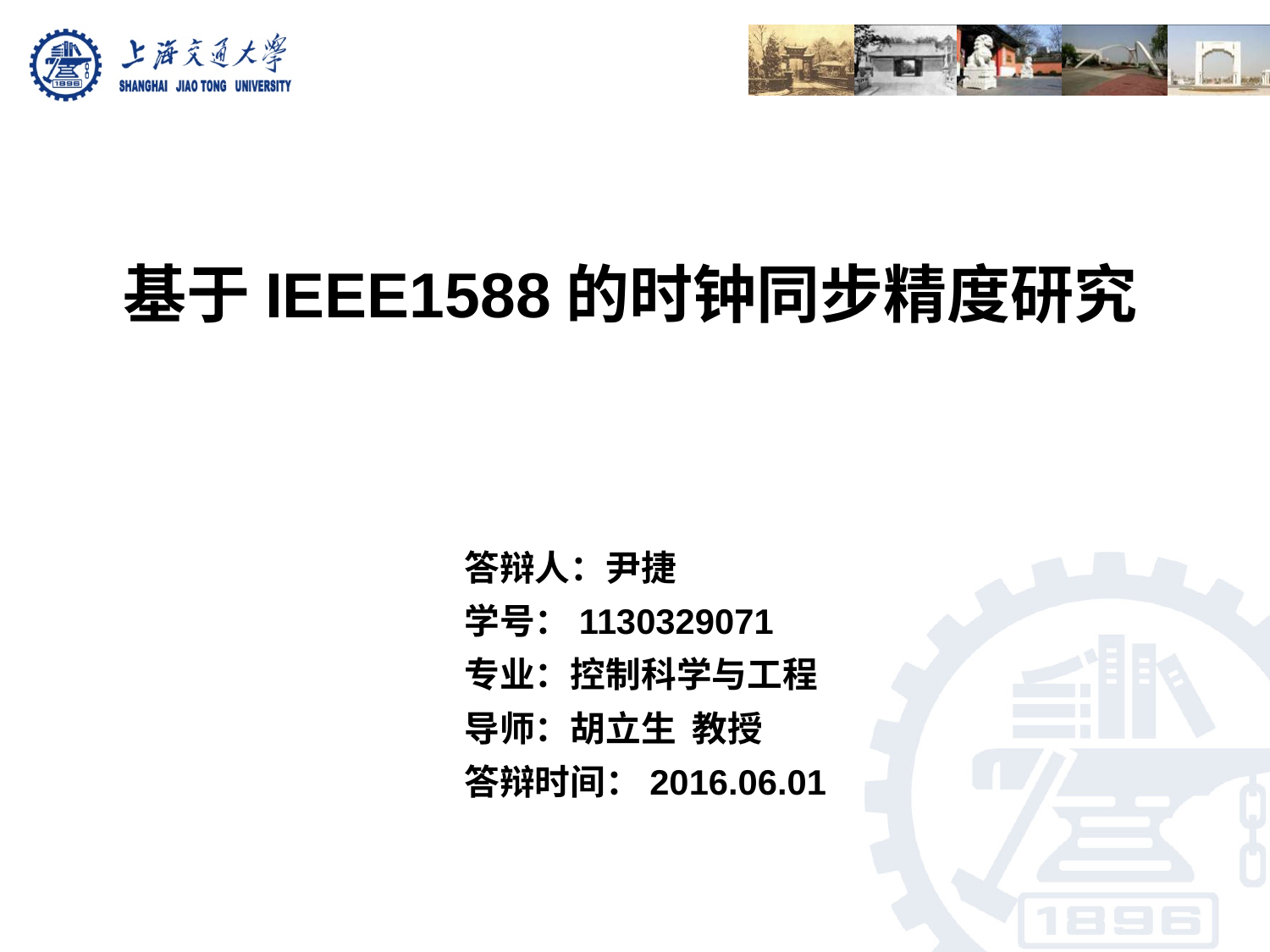

# 基于IEEE1588的时钟同步精度研究
答辩人：尹捷
学号：1130329071
专业：控制科学与工程
导师：胡立生  教授
答辩时间：2016.06.01